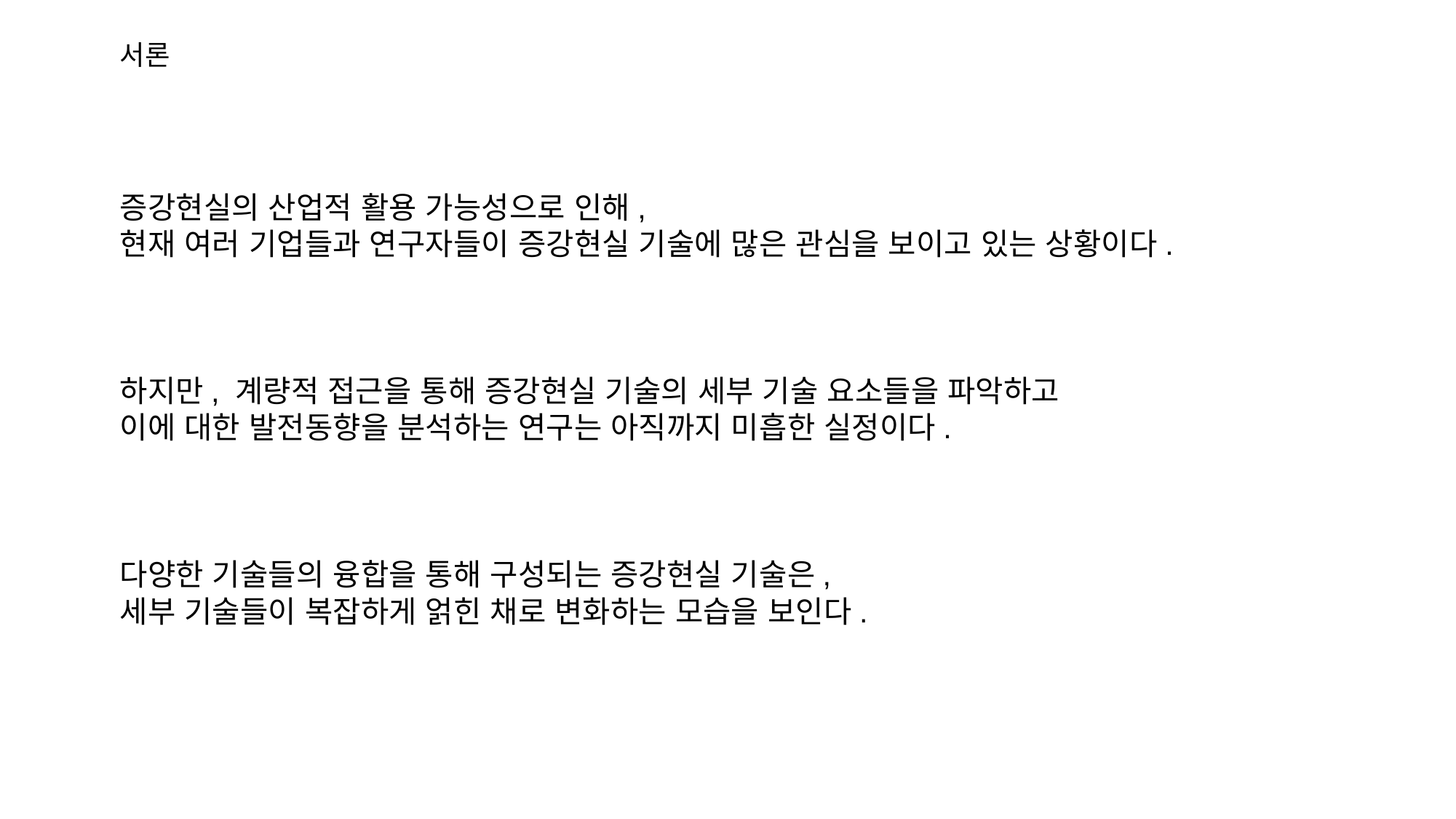

서론

	증강현실의 산업적 활용 가능성으로 인해,
	현재 여러 기업들과 연구자들이 증강현실 기술에 많은 관심을 보이고 있는 상황이다.

	하지만, 계량적 접근을 통해 증강현실 기술의 세부 기술 요소들을 파악하고
	이에 대한 발전동향을 분석하는 연구는 아직까지 미흡한 실정이다.

	다양한 기술들의 융합을 통해 구성되는 증강현실 기술은,
	세부 기술들이 복잡하게 얽힌 채로 변화하는 모습을 보인다.